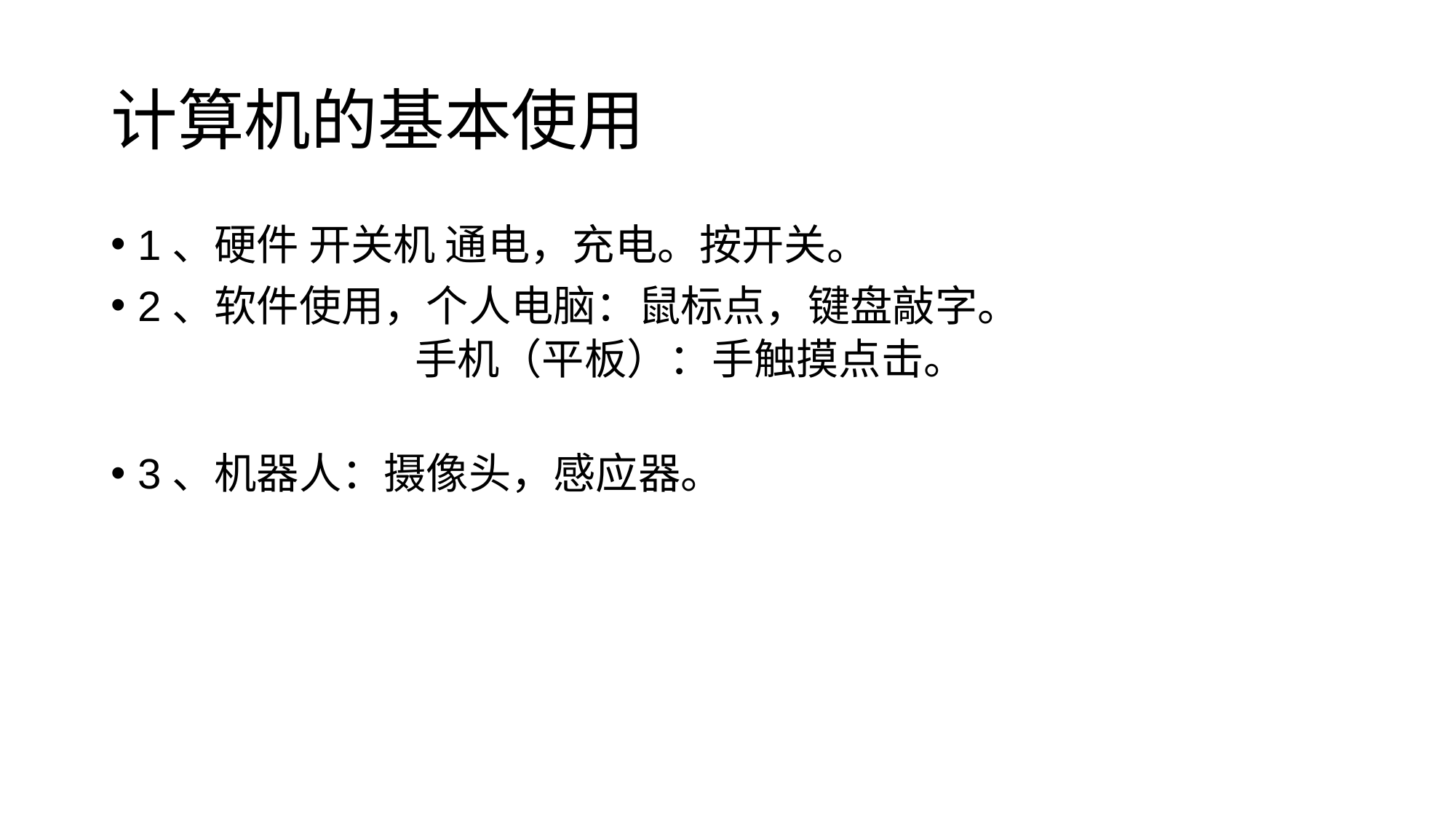

# 计算机的基本使用
1、硬件 开关机 通电，充电。按开关。
2、软件使用，个人电脑：鼠标点，键盘敲字。
    手机（平板）：手触摸点击。

3、机器人：摄像头，感应器。